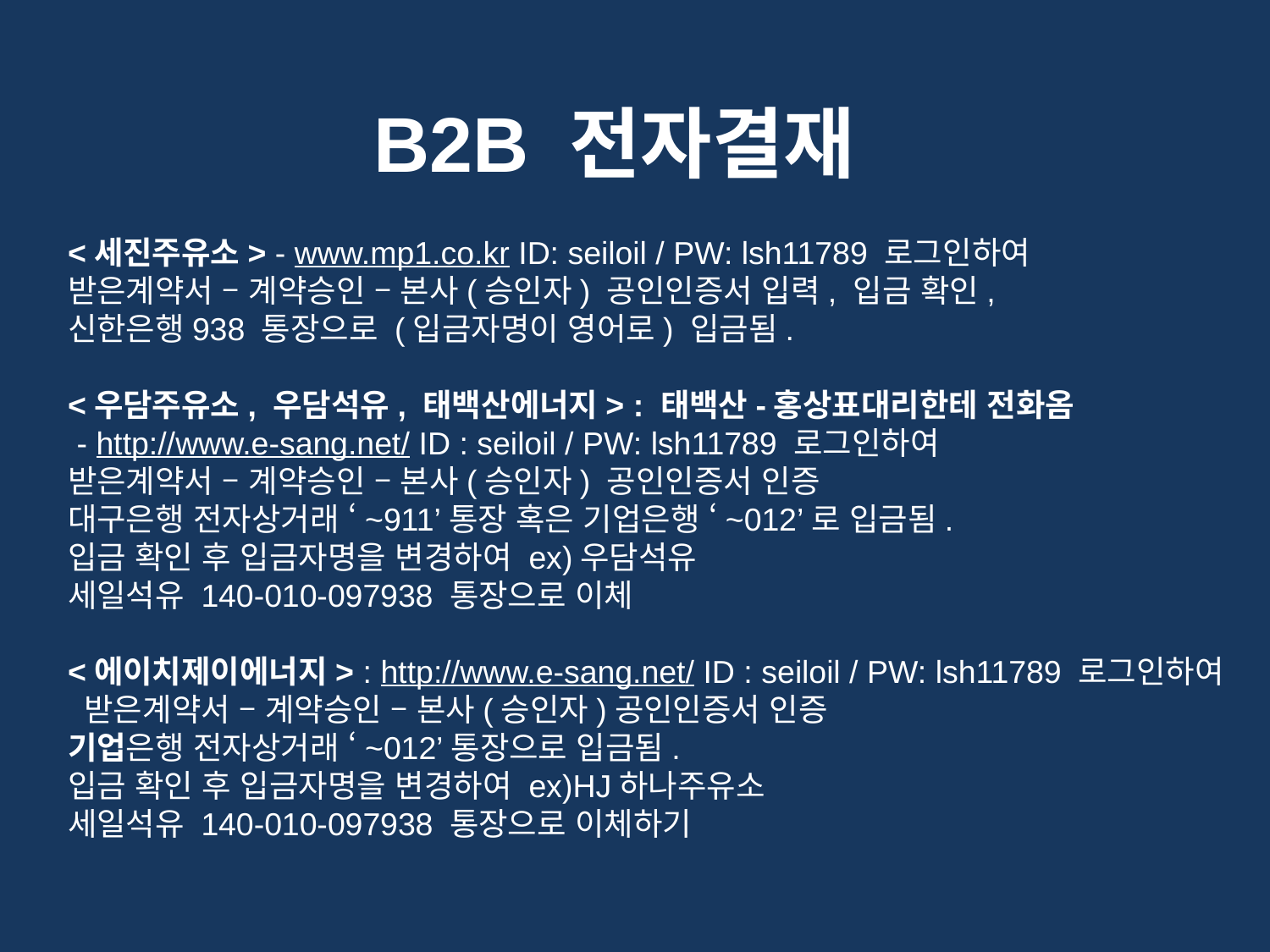

# B2B 전자결재
<세진주유소> - www.mp1.co.kr ID: seiloil / PW: lsh11789 로그인하여
받은계약서 – 계약승인 – 본사(승인자) 공인인증서 입력, 입금 확인,
신한은행938 통장으로 (입금자명이 영어로) 입금됨.

<우담주유소, 우담석유, 태백산에너지> : 태백산-홍상표대리한테 전화옴
 - http://www.e-sang.net/ ID : seiloil / PW: lsh11789 로그인하여
받은계약서 – 계약승인 – 본사(승인자) 공인인증서 인증
대구은행 전자상거래 ‘~911’통장 혹은 기업은행 ‘~012’로 입금됨.
입금 확인 후 입금자명을 변경하여 ex)우담석유
세일석유 140-010-097938 통장으로 이체

<에이치제이에너지> : http://www.e-sang.net/ ID : seiloil / PW: lsh11789 로그인하여
 받은계약서 – 계약승인 – 본사(승인자)공인인증서 인증
기업은행 전자상거래 ‘~012’통장으로 입금됨.
입금 확인 후 입금자명을 변경하여 ex)HJ하나주유소
세일석유 140-010-097938 통장으로 이체하기